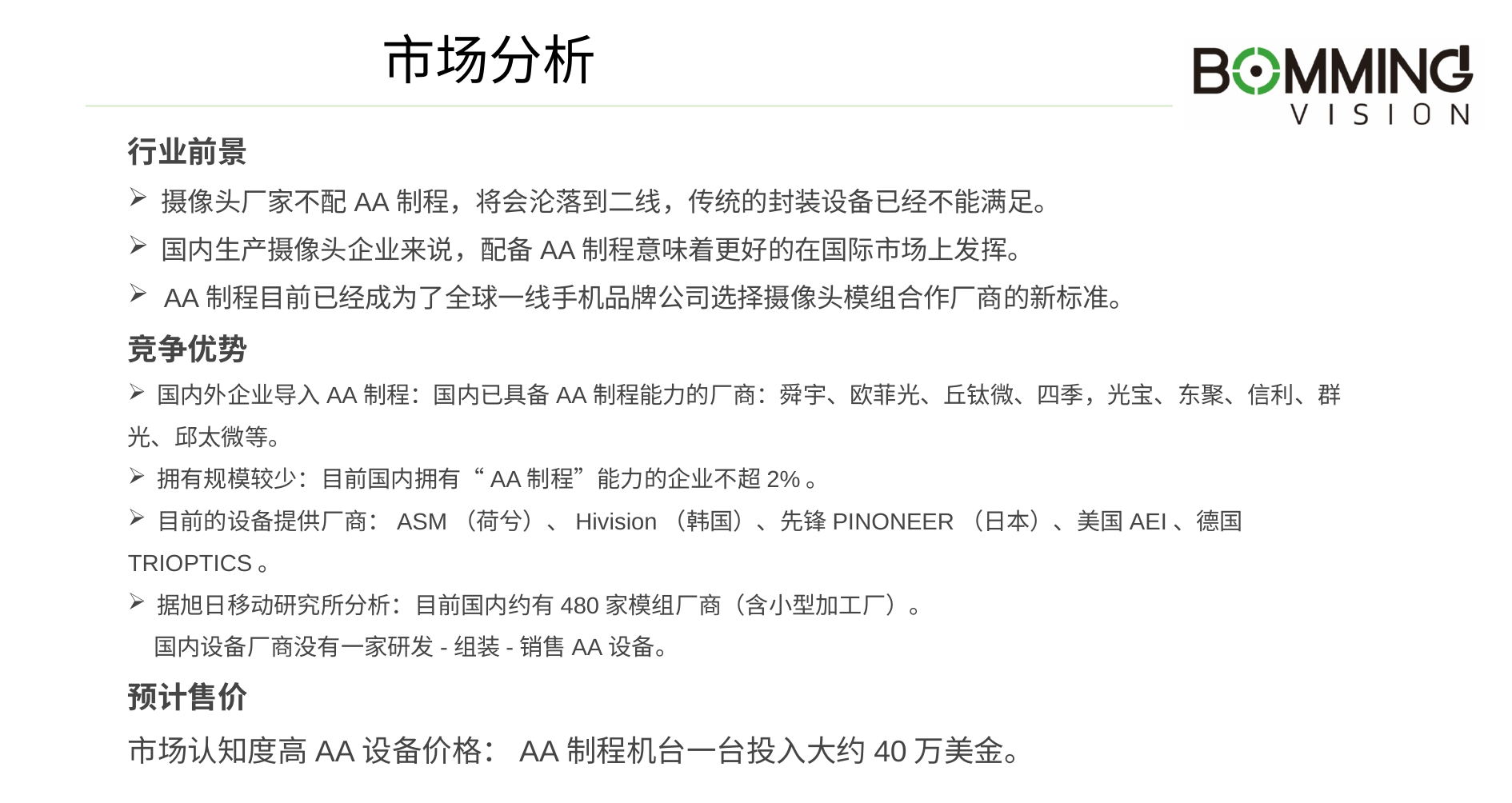

# 市场分析
行业前景
 摄像头厂家不配AA制程，将会沦落到二线，传统的封装设备已经不能满足。
 国内生产摄像头企业来说，配备AA制程意味着更好的在国际市场上发挥。
  AA制程目前已经成为了全球一线手机品牌公司选择摄像头模组合作厂商的新标准。
竞争优势
 国内外企业导入AA制程：国内已具备AA制程能力的厂商：舜宇、欧菲光、丘钛微、四季，光宝、东聚、信利、群光、邱太微等。
 拥有规模较少：目前国内拥有“AA制程”能力的企业不超2%。
 目前的设备提供厂商：ASM（荷兮）、Hivision（韩国）、先锋PINONEER（日本）、美国AEI、德国TRIOPTICS。
 据旭日移动研究所分析：目前国内约有480家模组厂商（含小型加工厂）。
     国内设备厂商没有一家研发-组装-销售AA设备。
预计售价
市场认知度高AA设备价格：AA制程机台一台投入大约40万美金。